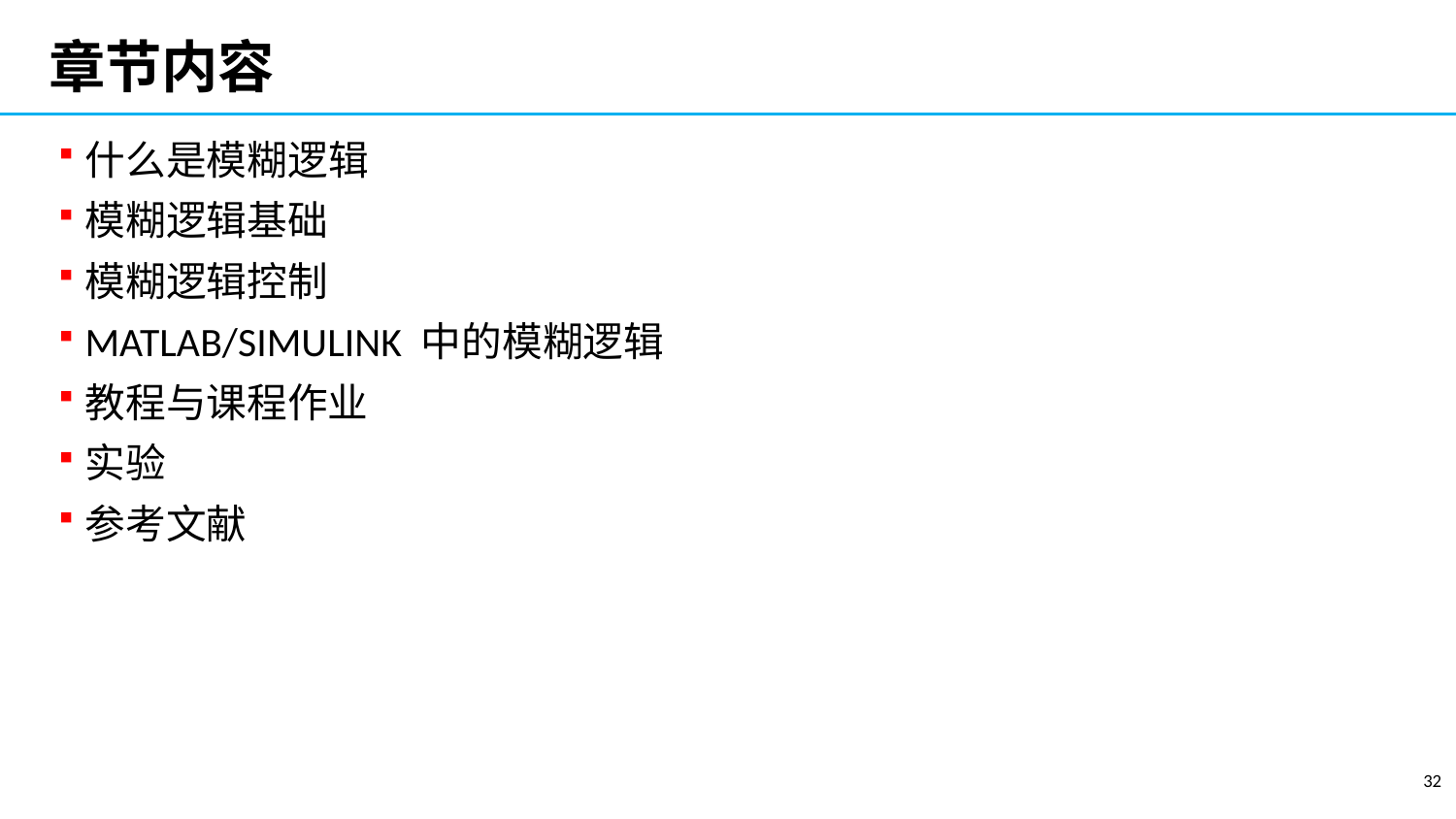

# 章节内容
什么是模糊逻辑
模糊逻辑基础
模糊逻辑控制
MATLAB/SIMULINK 中的模糊逻辑
教程与课程作业
实验
参考文献

32